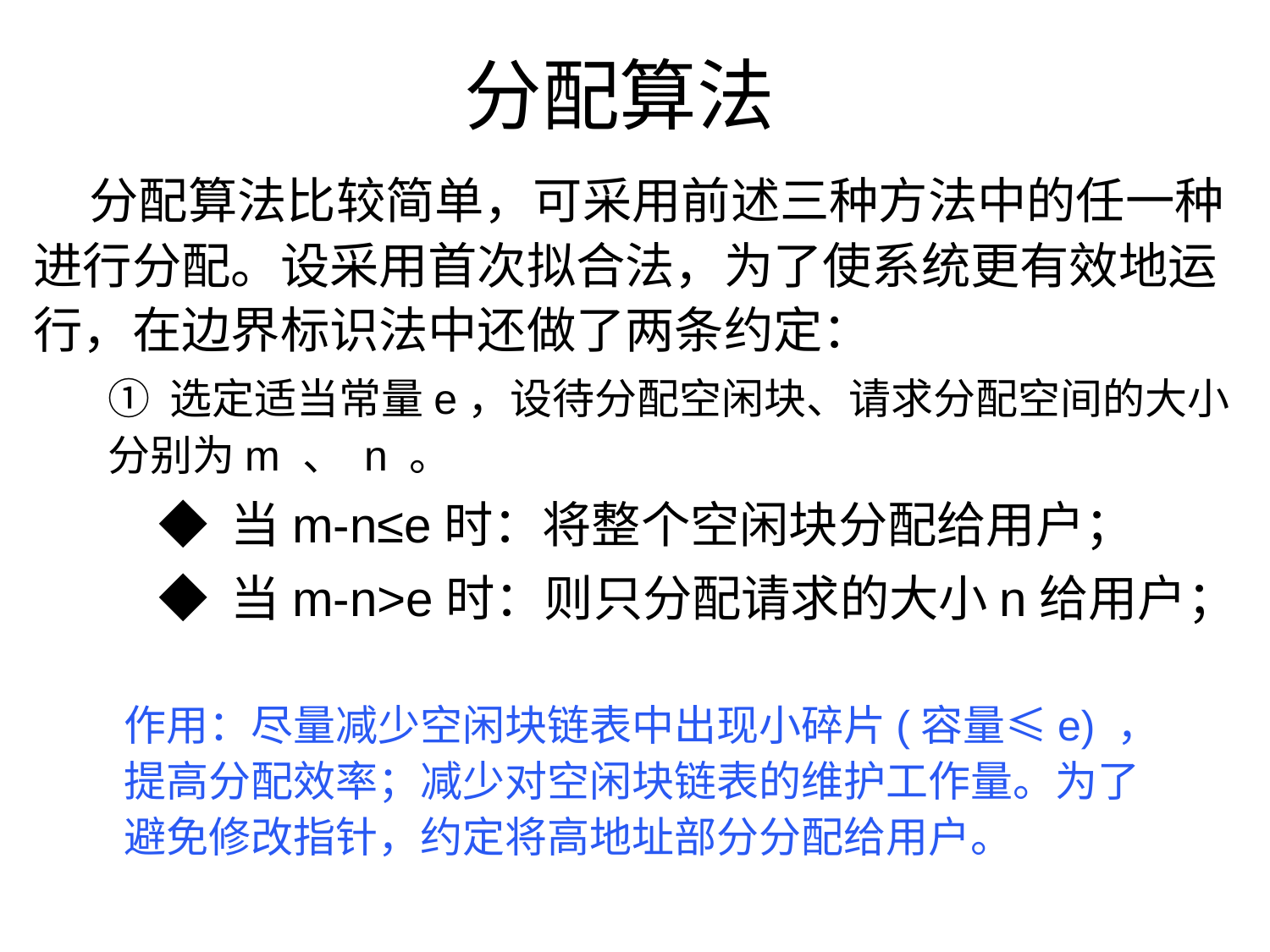

分配算法
    分配算法比较简单，可采用前述三种方法中的任一种进行分配。设采用首次拟合法，为了使系统更有效地运行，在边界标识法中还做了两条约定：
① 选定适当常量e，设待分配空闲块、请求分配空间的大小分别为m 、 n 。
◆ 当m-n≤e时：将整个空闲块分配给用户；
◆ 当m-n>e时：则只分配请求的大小n给用户；
作用：尽量减少空闲块链表中出现小碎片(容量≤e) ，提高分配效率；减少对空闲块链表的维护工作量。为了避免修改指针，约定将高地址部分分配给用户。